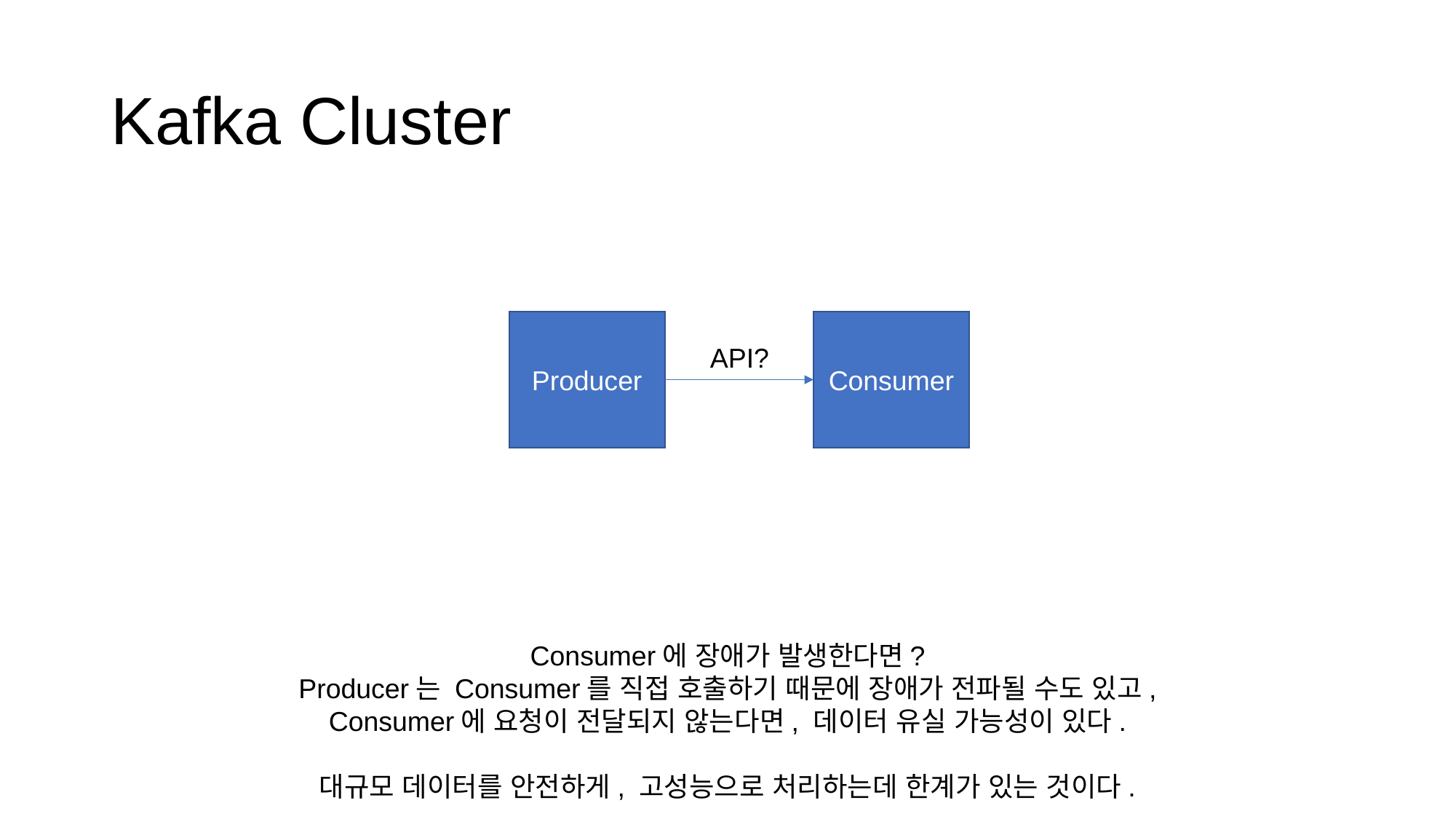

# Kafka Cluster
Producer
Consumer
API?
Consumer에 장애가 발생한다면?
Producer는 Consumer를 직접 호출하기 때문에 장애가 전파될 수도 있고,
Consumer에 요청이 전달되지 않는다면, 데이터 유실 가능성이 있다.

대규모 데이터를 안전하게, 고성능으로 처리하는데 한계가 있는 것이다.